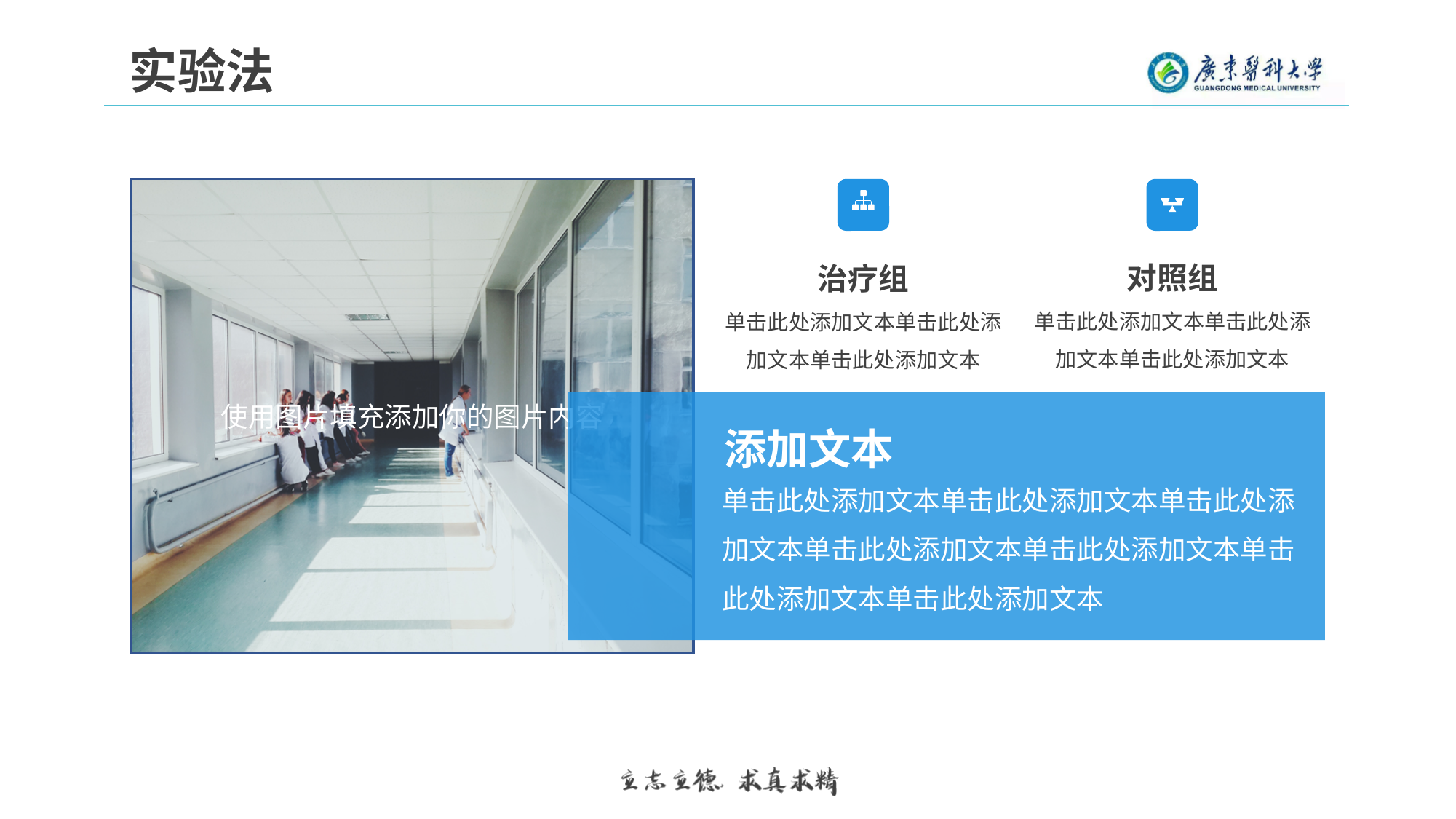

实验法
使用图片填充添加你的图片内容

对照组
单击此处添加文本单击此处添加文本单击此处添加文本
治疗组
单击此处添加文本单击此处添加文本单击此处添加文本

添加文本
单击此处添加文本单击此处添加文本单击此处添加文本单击此处添加文本单击此处添加文本单击此处添加文本单击此处添加文本